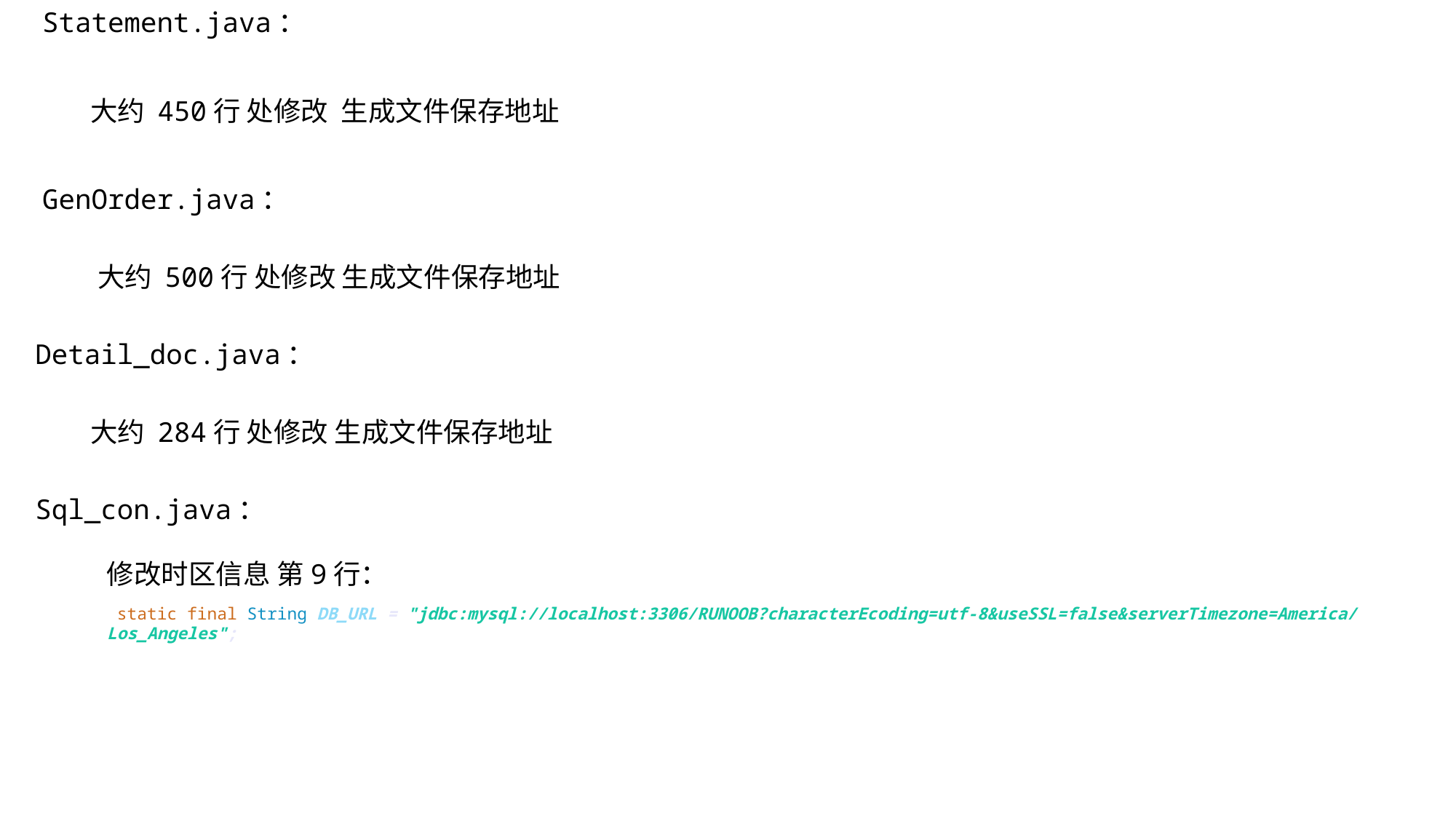

Statement.java：
大约 450行 处修改  生成文件保存地址
GenOrder.java：
大约 500行 处修改 生成文件保存地址
Detail_doc.java：
大约 284行 处修改 生成文件保存地址
Sql_con.java：
修改时区信息 第9行：

 static final String DB_URL = "jdbc:mysql://localhost:3306/RUNOOB?characterEcoding=utf-8&useSSL=false&serverTimezone=America/Los_Angeles";